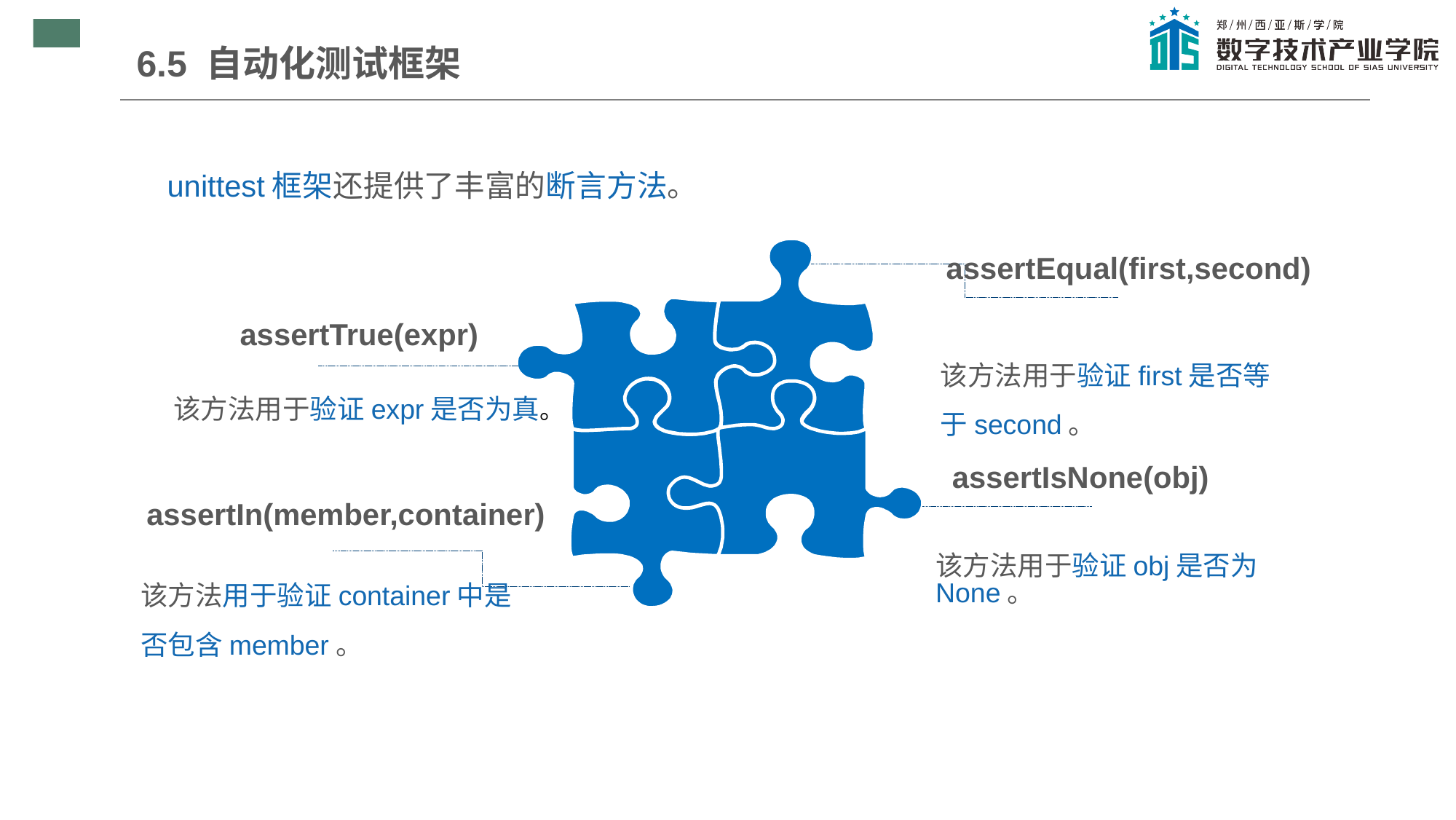

6.5 自动化测试框架
unittest框架还提供了丰富的断言方法。

assertEqual(first,second)

assertTrue(expr)
该方法用于验证first是否等于second。

该方法用于验证expr是否为真。
assertIsNone(obj)
assertIn(member,container)
该方法用于验证obj是否为None。
该方法用于验证container中是否包含member。